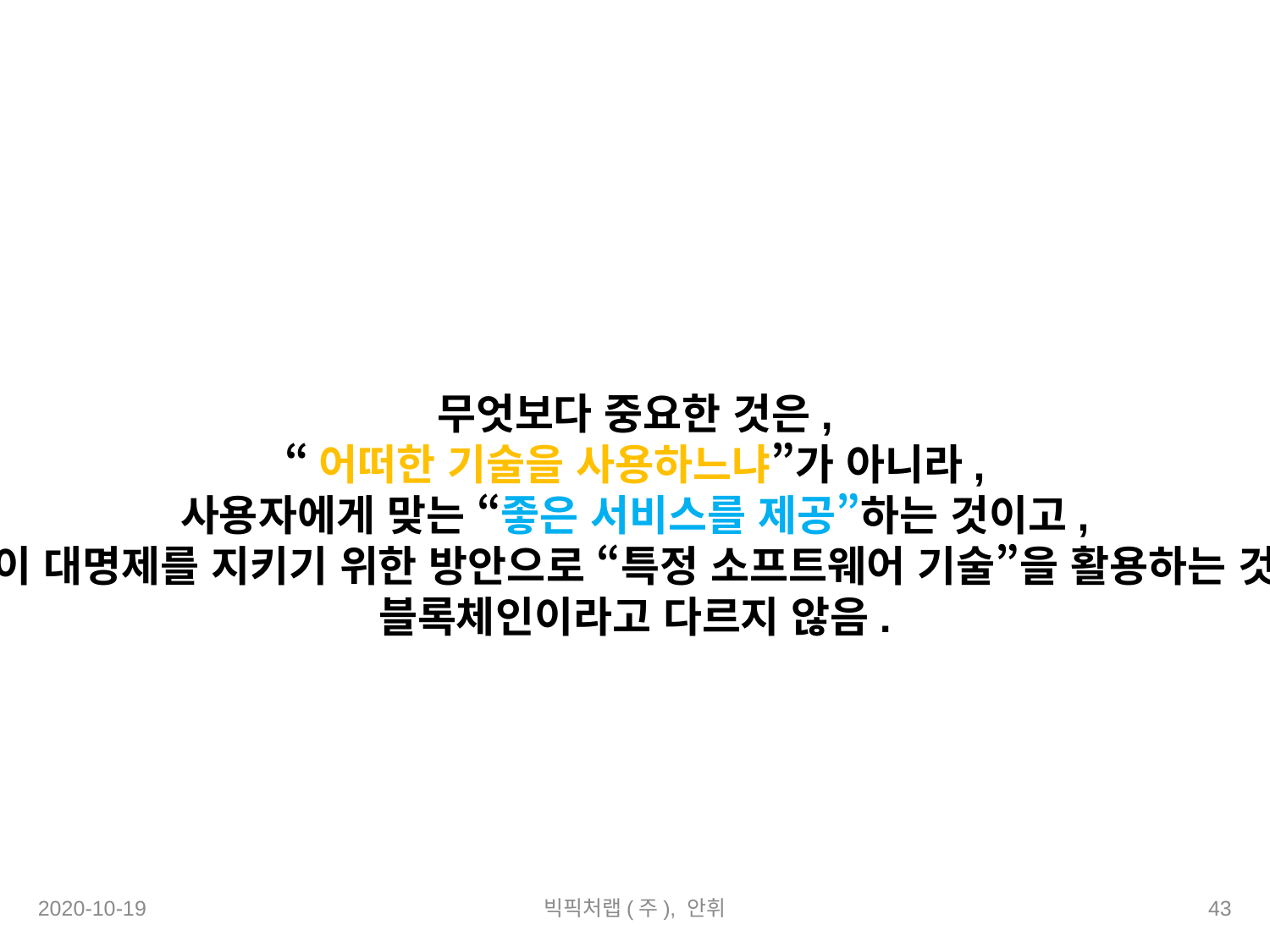

#
무엇보다 중요한 것은,
“어떠한 기술을 사용하느냐”가 아니라,
사용자에게 맞는 “좋은 서비스를 제공”하는 것이고,
이 대명제를 지키기 위한 방안으로 “특정 소프트웨어 기술”을 활용하는 것
블록체인이라고 다르지 않음.
43
2020-10-19
빅픽처랩(주), 안휘